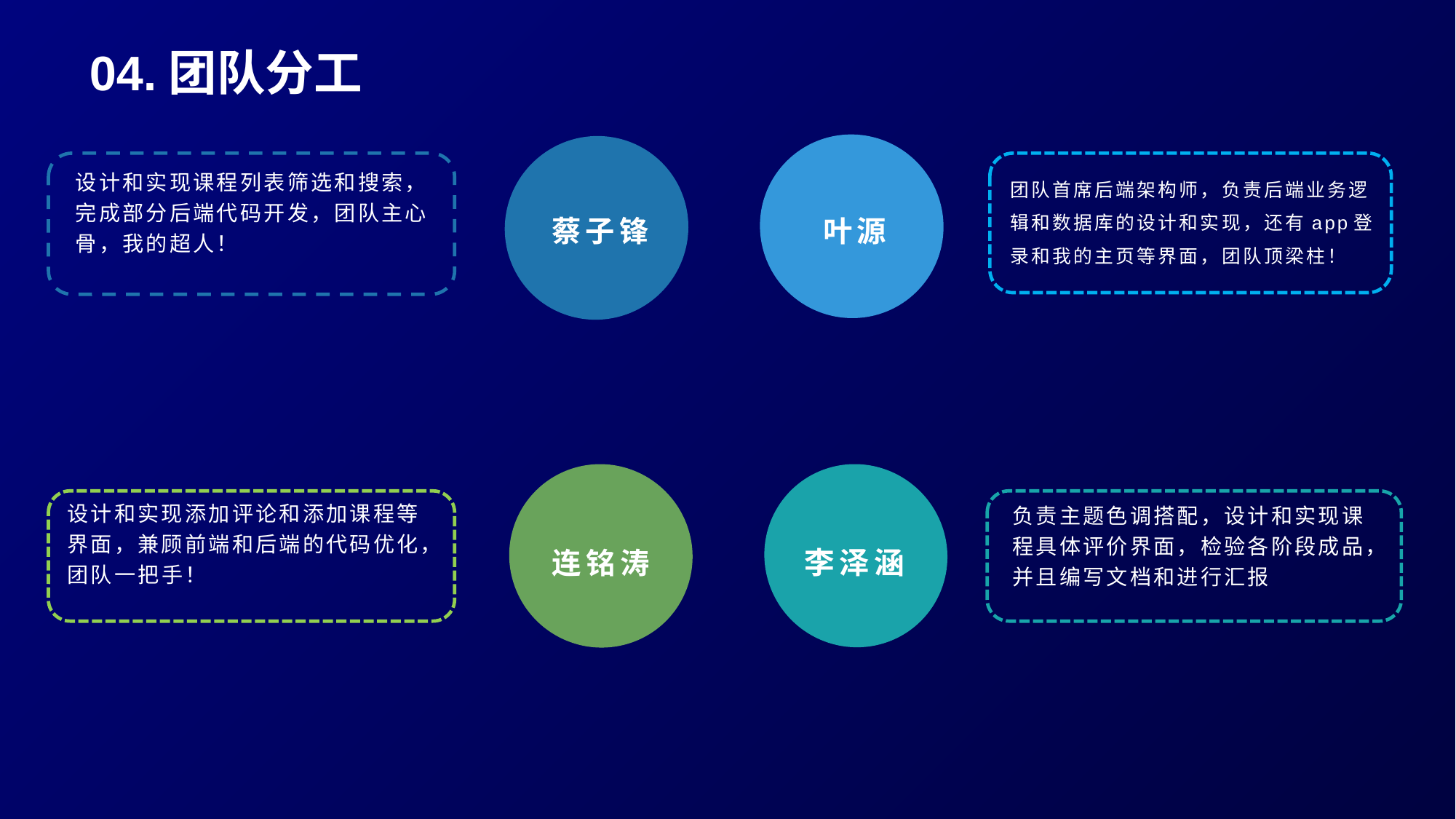

04.团队分工

设计和实现课程列表筛选和搜索，完成部分后端代码开发，团队主心骨，我的超人！
团队首席后端架构师，负责后端业务逻辑和数据库的设计和实现，还有app登录和我的主页等界面，团队顶梁柱！
叶源
蔡子锋

设计和实现添加评论和添加课程等界面，兼顾前端和后端的代码优化，团队一把手！
负责主题色调搭配，设计和实现课程具体评价界面，检验各阶段成品，并且编写文档和进行汇报
连铭涛
李泽涵